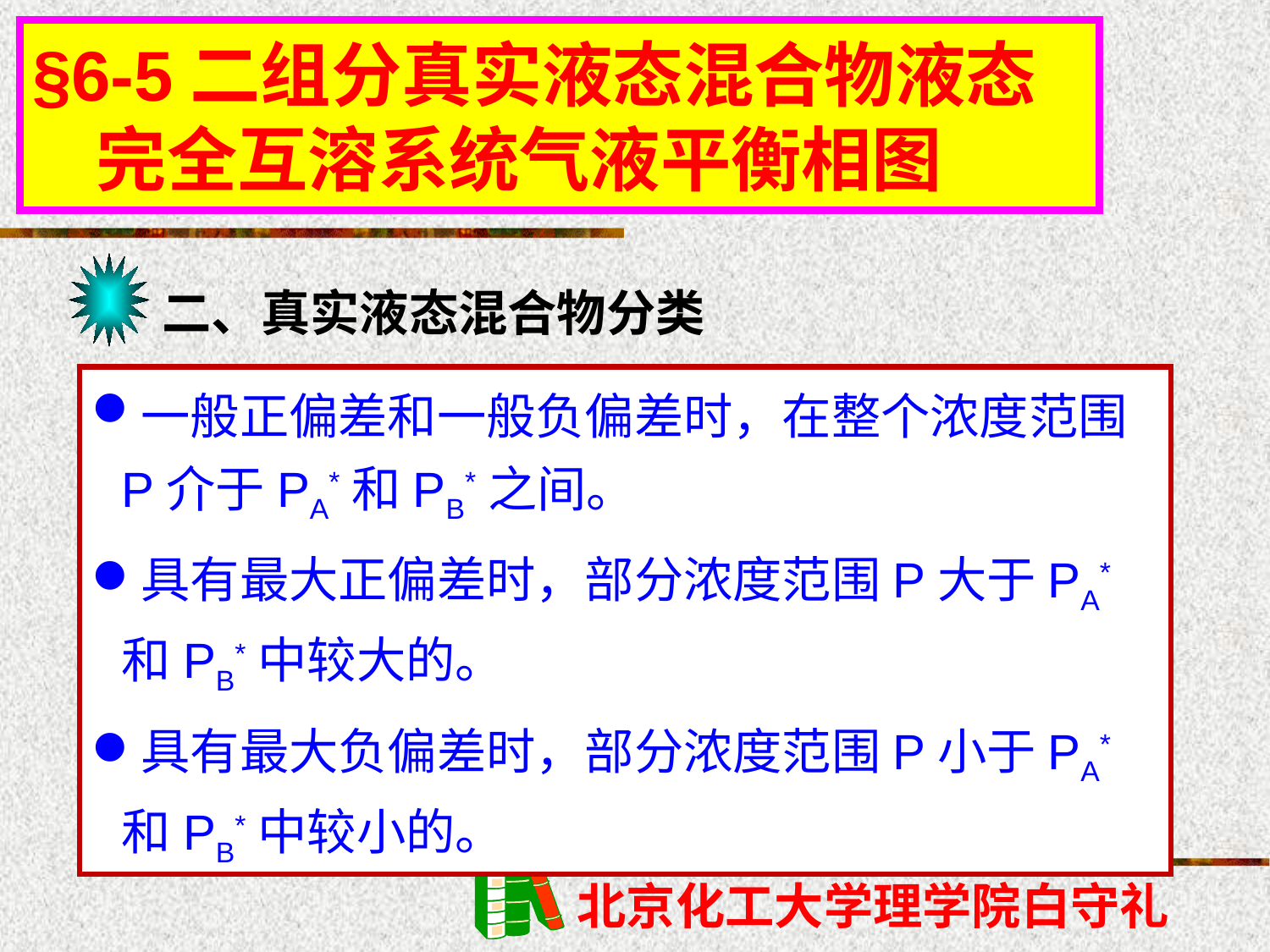

§6-5二组分真实液态混合物液态
    完全互溶系统气液平衡相图
二、真实液态混合物分类

一般正偏差和一般负偏差时，在整个浓度范围P介于PA*和PB*之间。
具有最大正偏差时，部分浓度范围P大于PA*和PB*中较大的。
具有最大负偏差时，部分浓度范围P小于PA*和PB*中较小的。